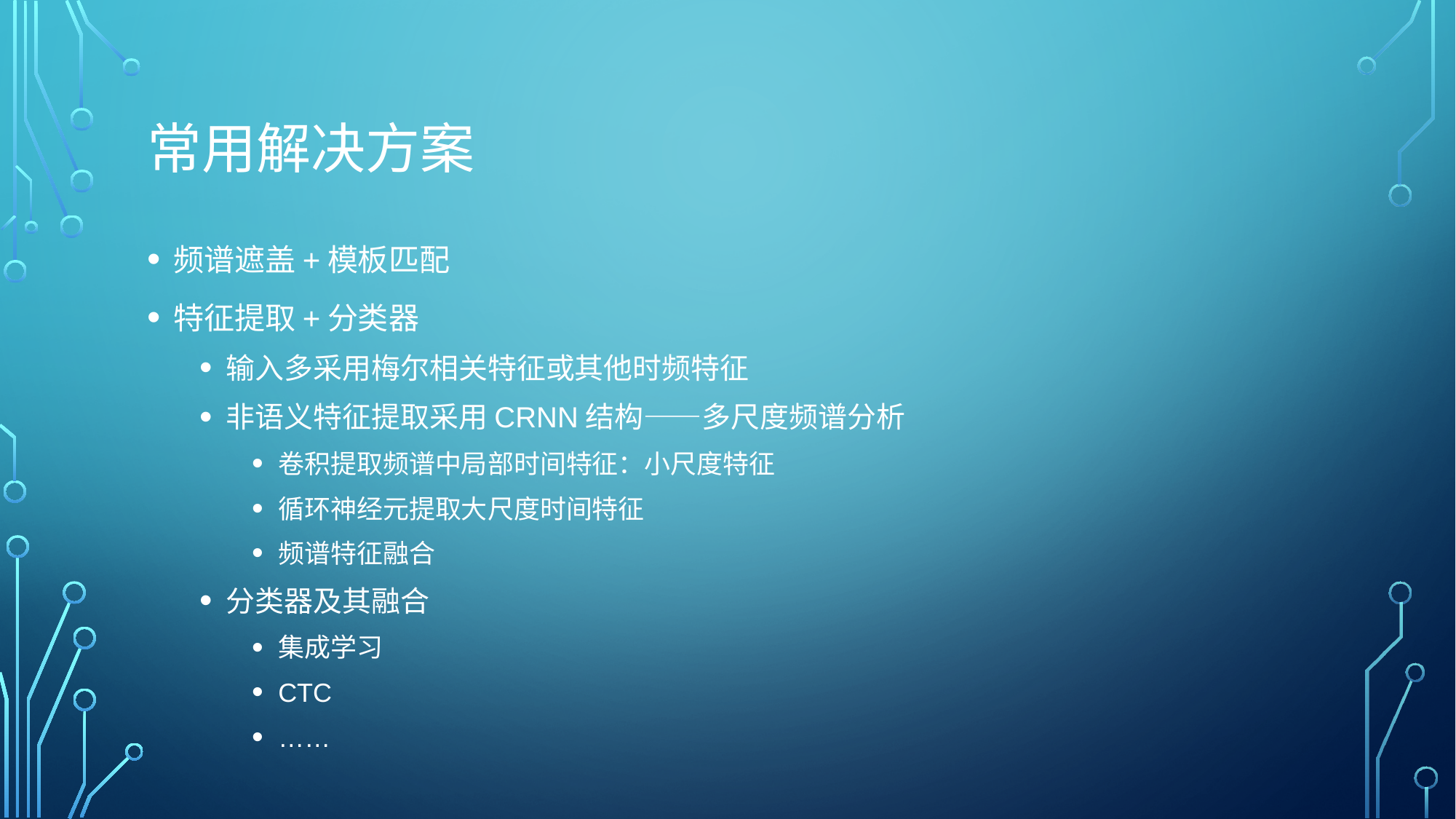

# 常用解决方案
频谱遮盖+模板匹配
特征提取+分类器
输入多采用梅尔相关特征或其他时频特征
非语义特征提取采用CRNN结构——多尺度频谱分析
卷积提取频谱中局部时间特征：小尺度特征
循环神经元提取大尺度时间特征
频谱特征融合
分类器及其融合
集成学习
CTC
……